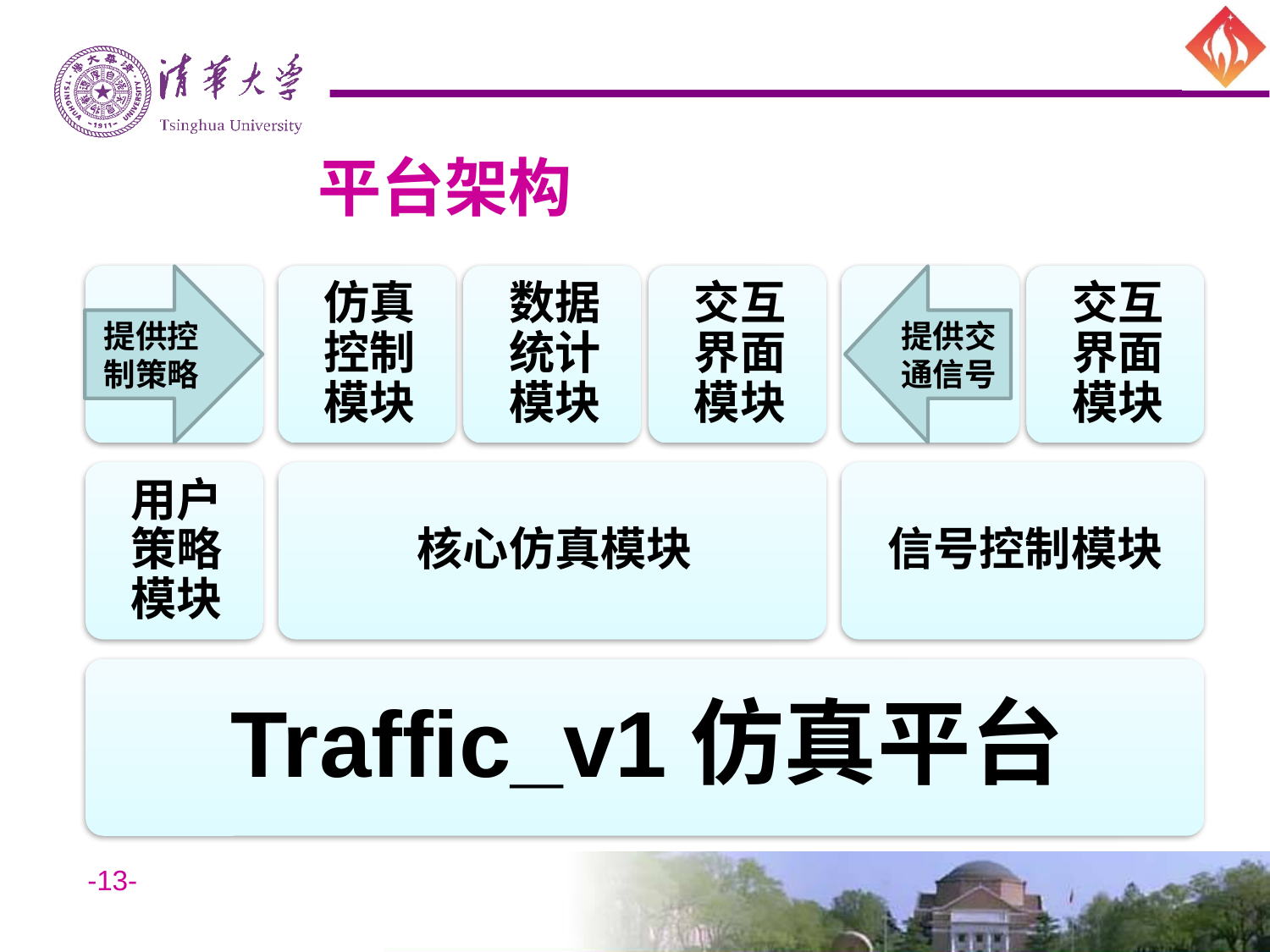

# 平台架构
提供控制策略
提供交通信号
Traffic_v1仿真平台
用户策略模块

核心仿真模块
仿真控制模块
数据统计模块
交互界面模块
信号控制模块

交互界面模块